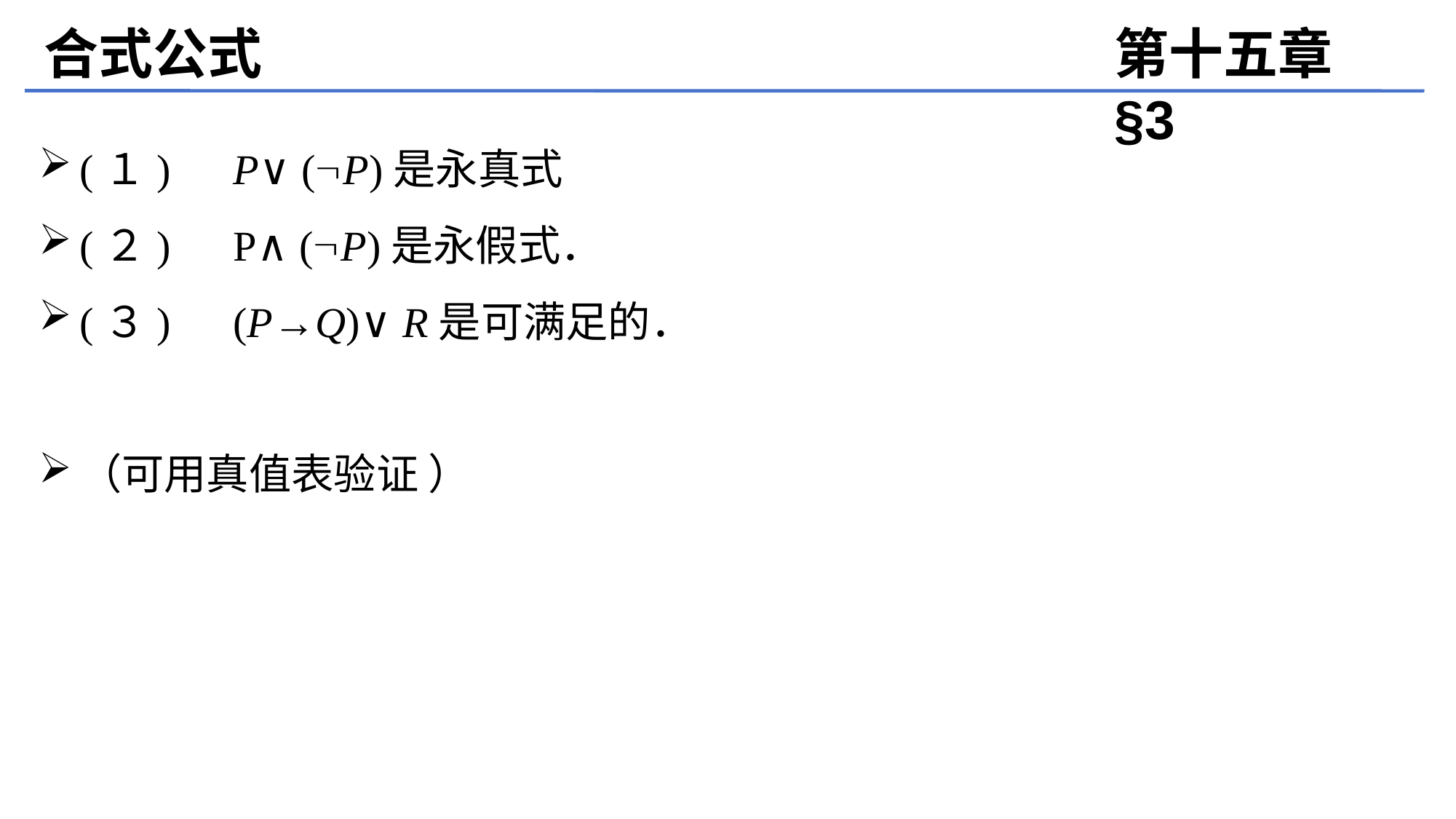

合式公式
第十五章 §3
(１)　P∨(¬P)是永真式
(２)　P∧(¬P)是永假式．
(３)　(P→Q)∨R是可满足的．

（可用真值表验证 ）